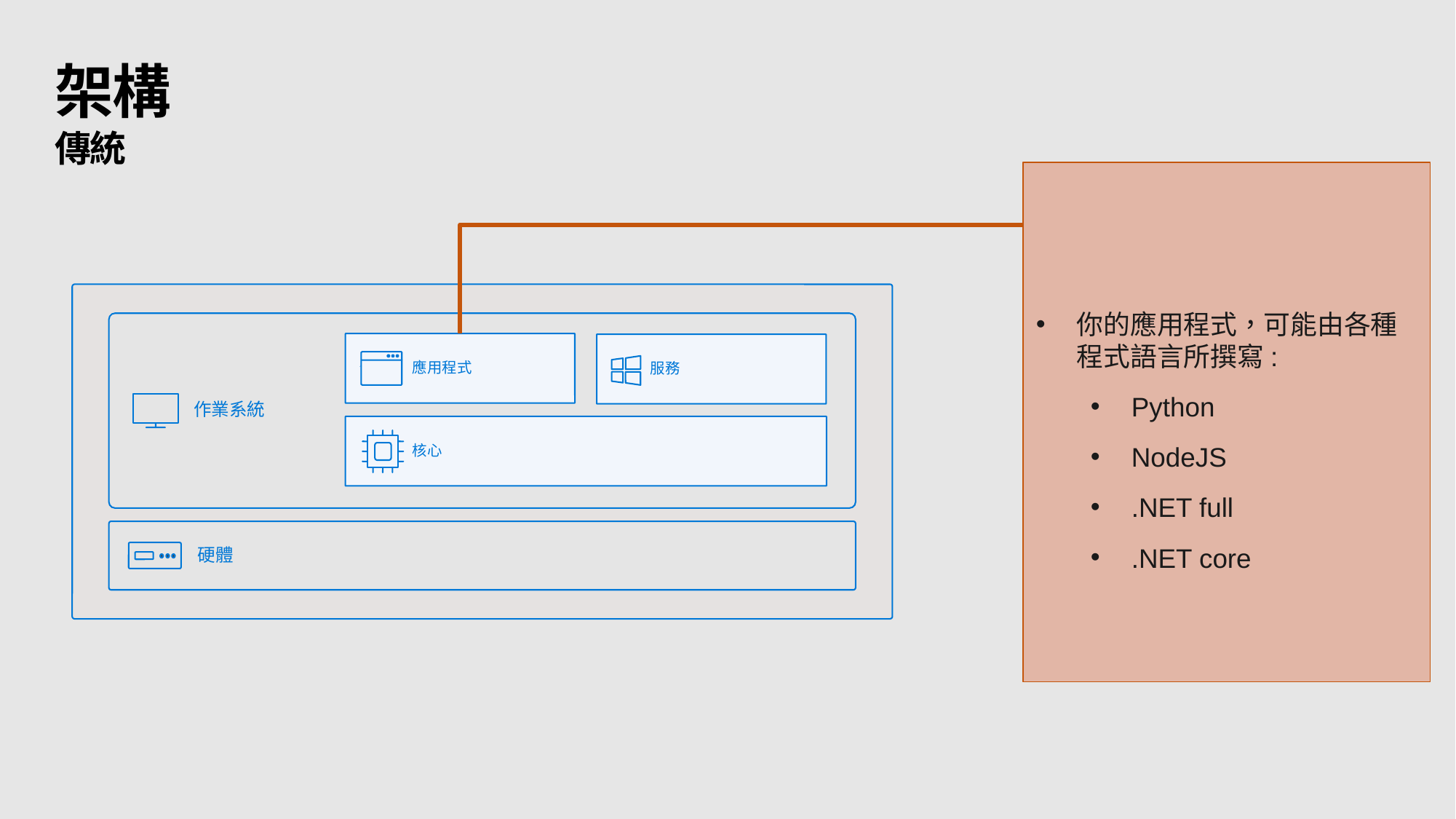

# 架構
傳統

你的應用程式，可能由各種程式語言所撰寫:
Python
NodeJS
.NET full
.NET core

   作業系統
   應用程式
服務

   核心

    硬體